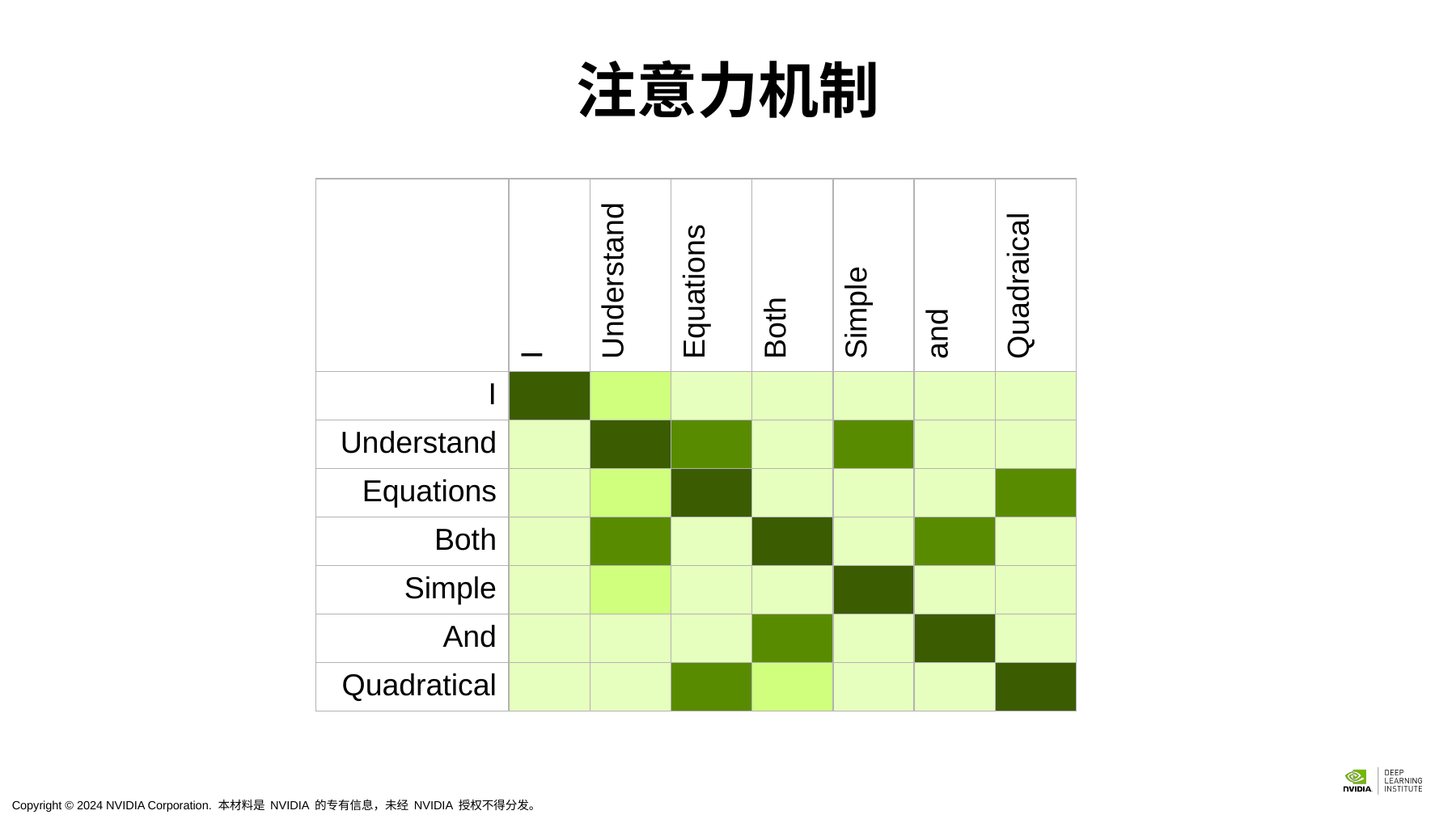

注意力机制
|  | I | Understand | Equations | Both | Simple | and | Quadraical |
| --- | --- | --- | --- | --- | --- | --- | --- |
| I |  |  |  |  |  |  |  |
| Understand |  |  |  |  |  |  |  |
| Equations |  |  |  |  |  |  |  |
| Both |  |  |  |  |  |  |  |
| Simple |  |  |  |  |  |  |  |
| And |  |  |  |  |  |  |  |
| Quadratical |  |  |  |  |  |  |  |
Copyright © 2024 NVIDIA Corporation. 本材料是 NVIDIA 的专有信息，未经 NVIDIA 授权不得分发。